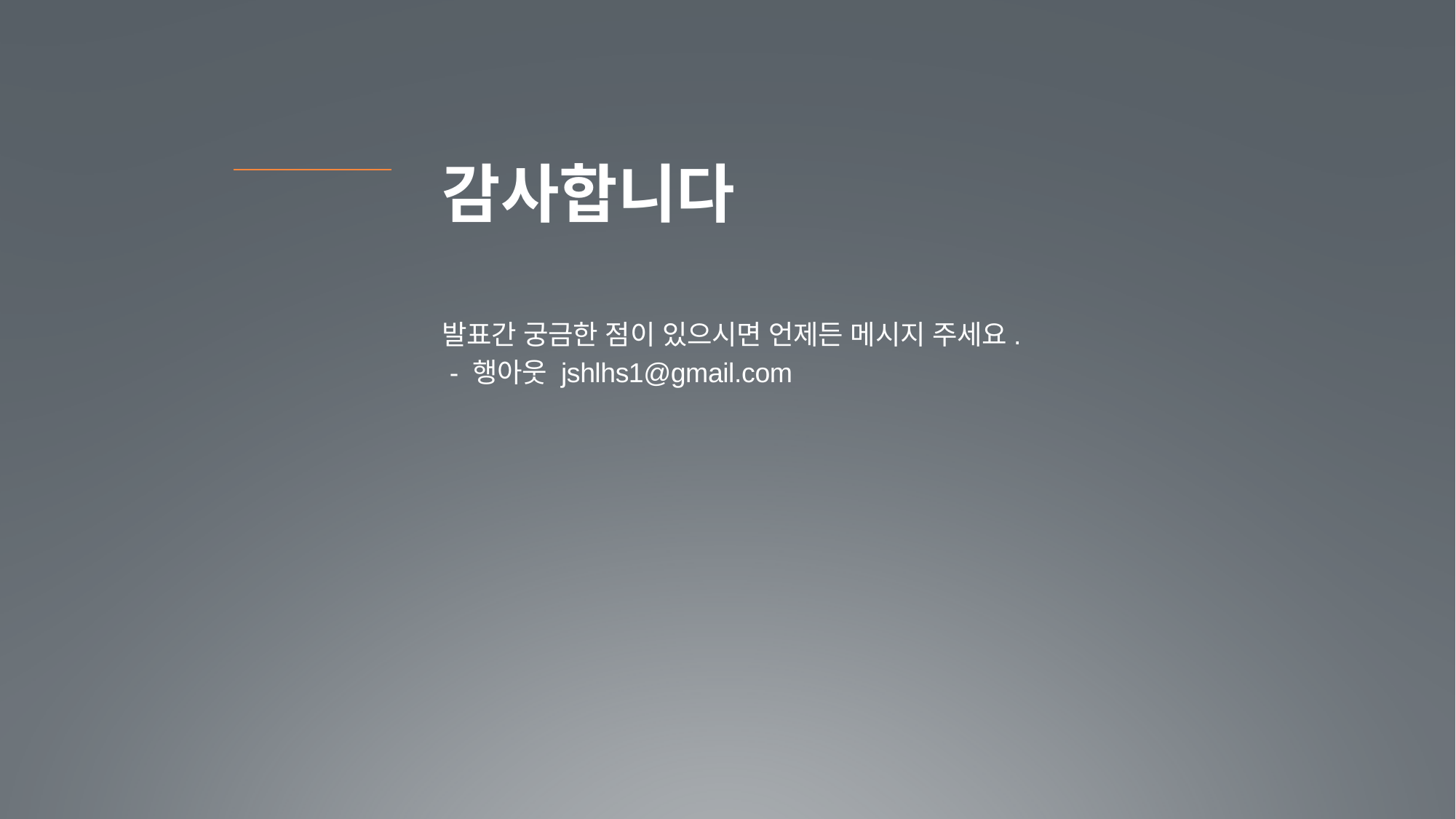

감사합니다
발표간 궁금한 점이 있으시면 언제든 메시지 주세요.
 - 행아웃 jshlhs1@gmail.com